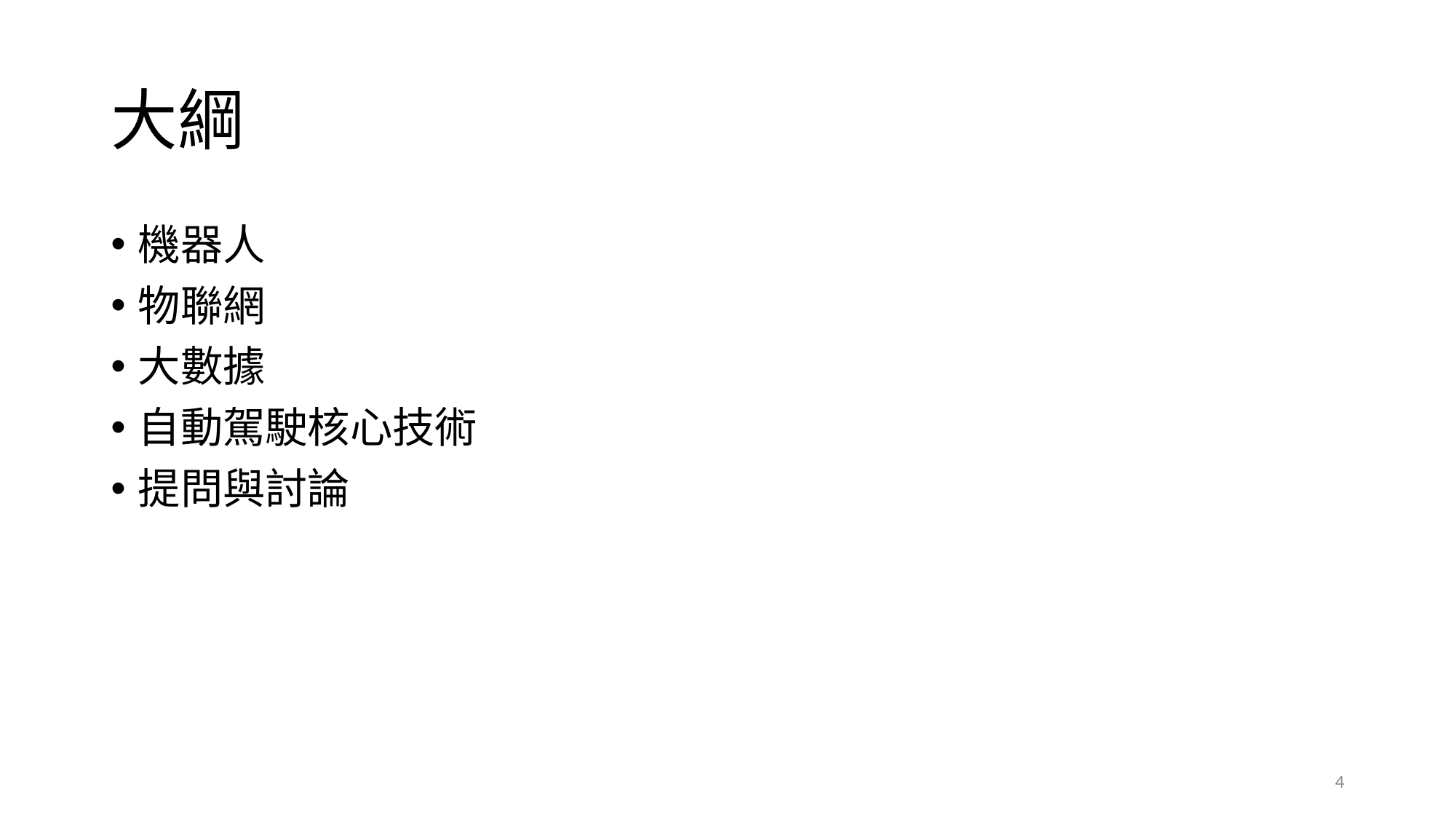

# 大綱
機器人
物聯網
大數據
自動駕駛核心技術
提問與討論

4